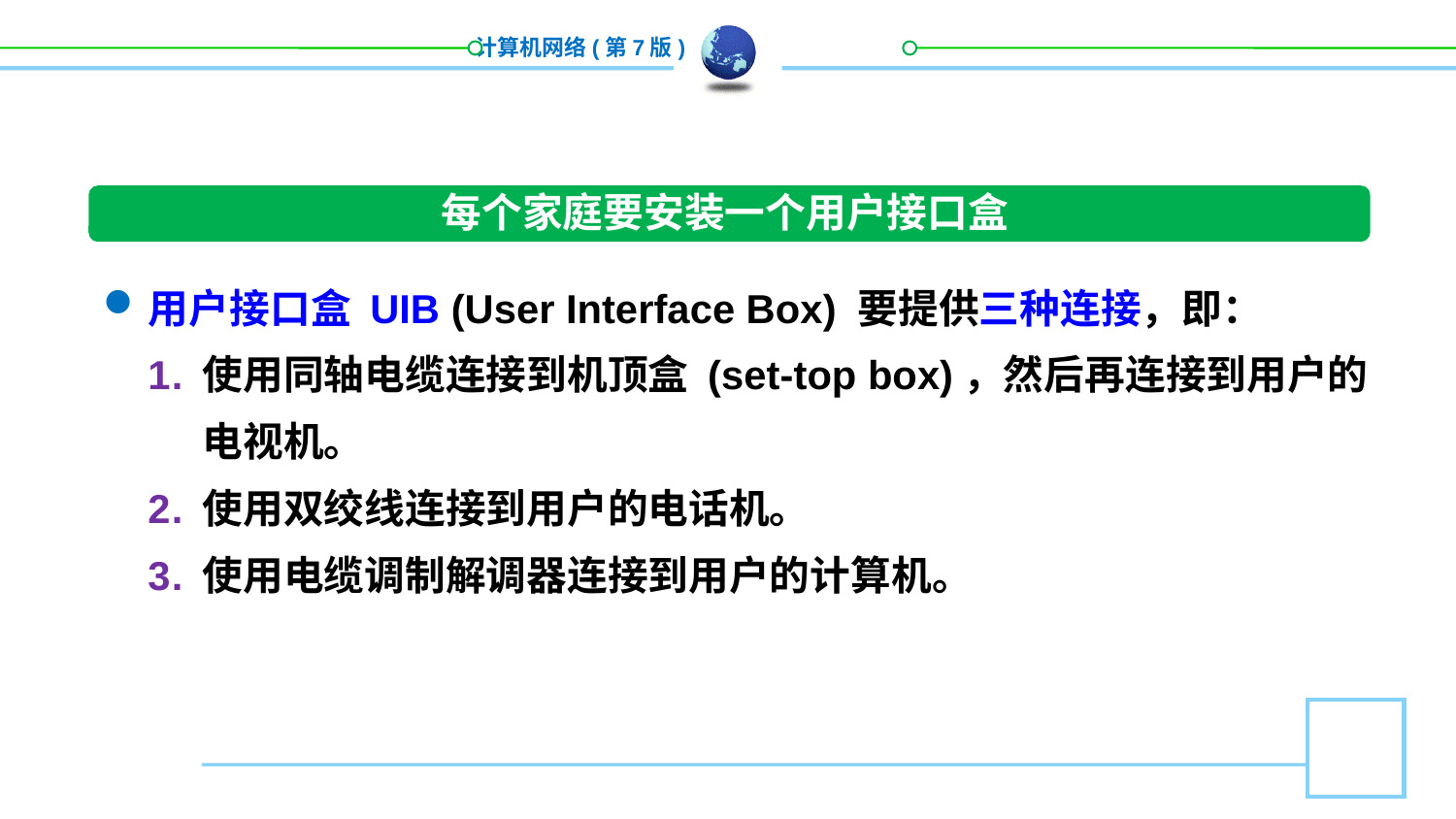

每个家庭要安装一个用户接口盒

用户接口盒 UIB (User Interface Box) 要提供三种连接，即：
使用同轴电缆连接到机顶盒 (set-top box)，然后再连接到用户的电视机。
使用双绞线连接到用户的电话机。
使用电缆调制解调器连接到用户的计算机。